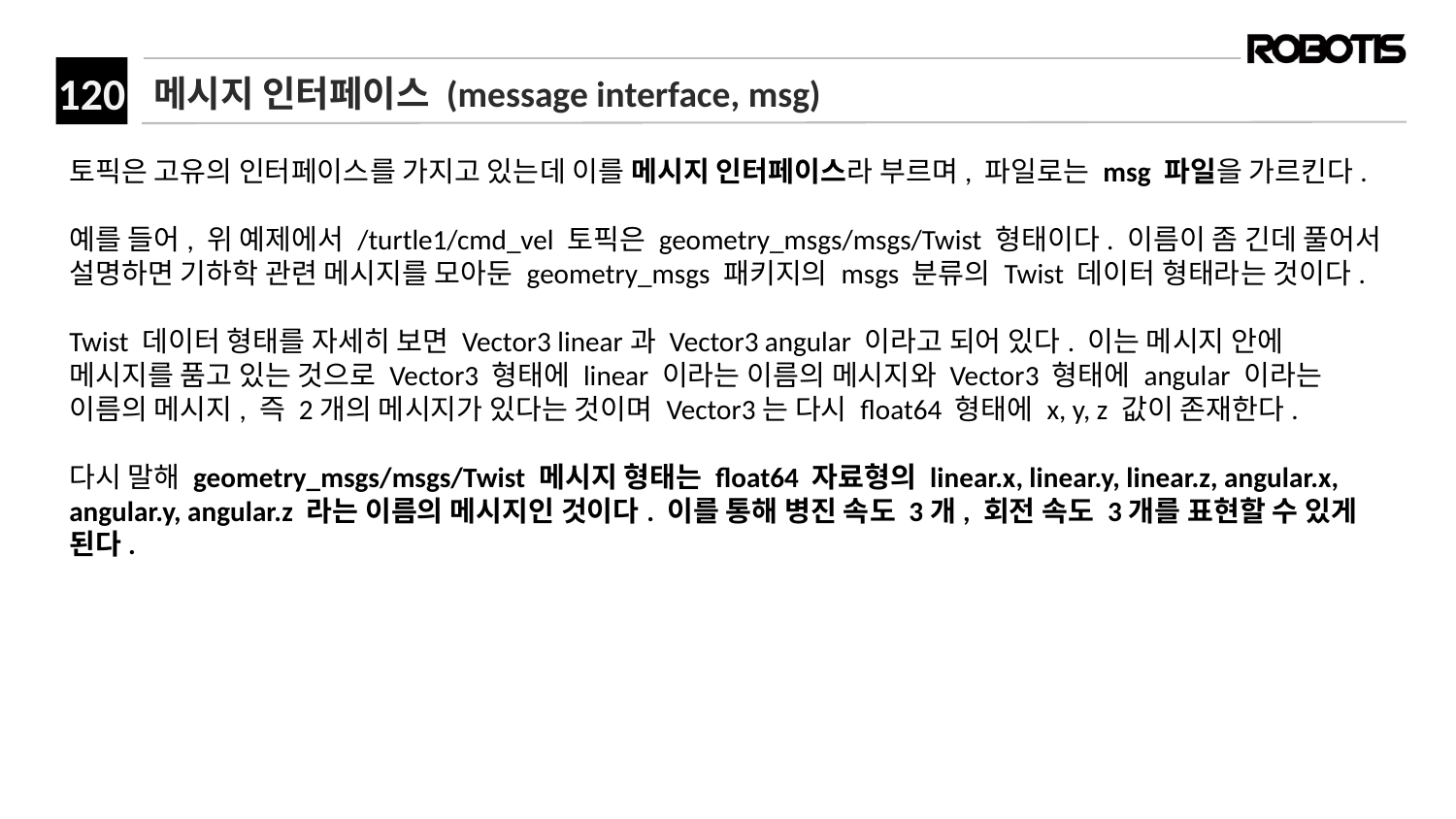

# 메시지 인터페이스 (message interface, msg)
토픽은 고유의 인터페이스를 가지고 있는데 이를 메시지 인터페이스라 부르며, 파일로는 msg 파일을 가르킨다.

예를 들어, 위 예제에서 /turtle1/cmd_vel 토픽은 geometry_msgs/msgs/Twist 형태이다. 이름이 좀 긴데 풀어서 설명하면 기하학 관련 메시지를 모아둔 geometry_msgs 패키지의 msgs 분류의 Twist 데이터 형태라는 것이다.

Twist 데이터 형태를 자세히 보면 Vector3 linear과 Vector3 angular 이라고 되어 있다. 이는 메시지 안에 메시지를 품고 있는 것으로 Vector3 형태에 linear 이라는 이름의 메시지와 Vector3 형태에 angular 이라는 이름의 메시지, 즉 2개의 메시지가 있다는 것이며 Vector3는 다시 float64 형태에 x, y, z 값이 존재한다.

다시 말해 geometry_msgs/msgs/Twist 메시지 형태는 float64 자료형의 linear.x, linear.y, linear.z, angular.x, angular.y, angular.z 라는 이름의 메시지인 것이다. 이를 통해 병진 속도 3개, 회전 속도 3개를 표현할 수 있게 된다.